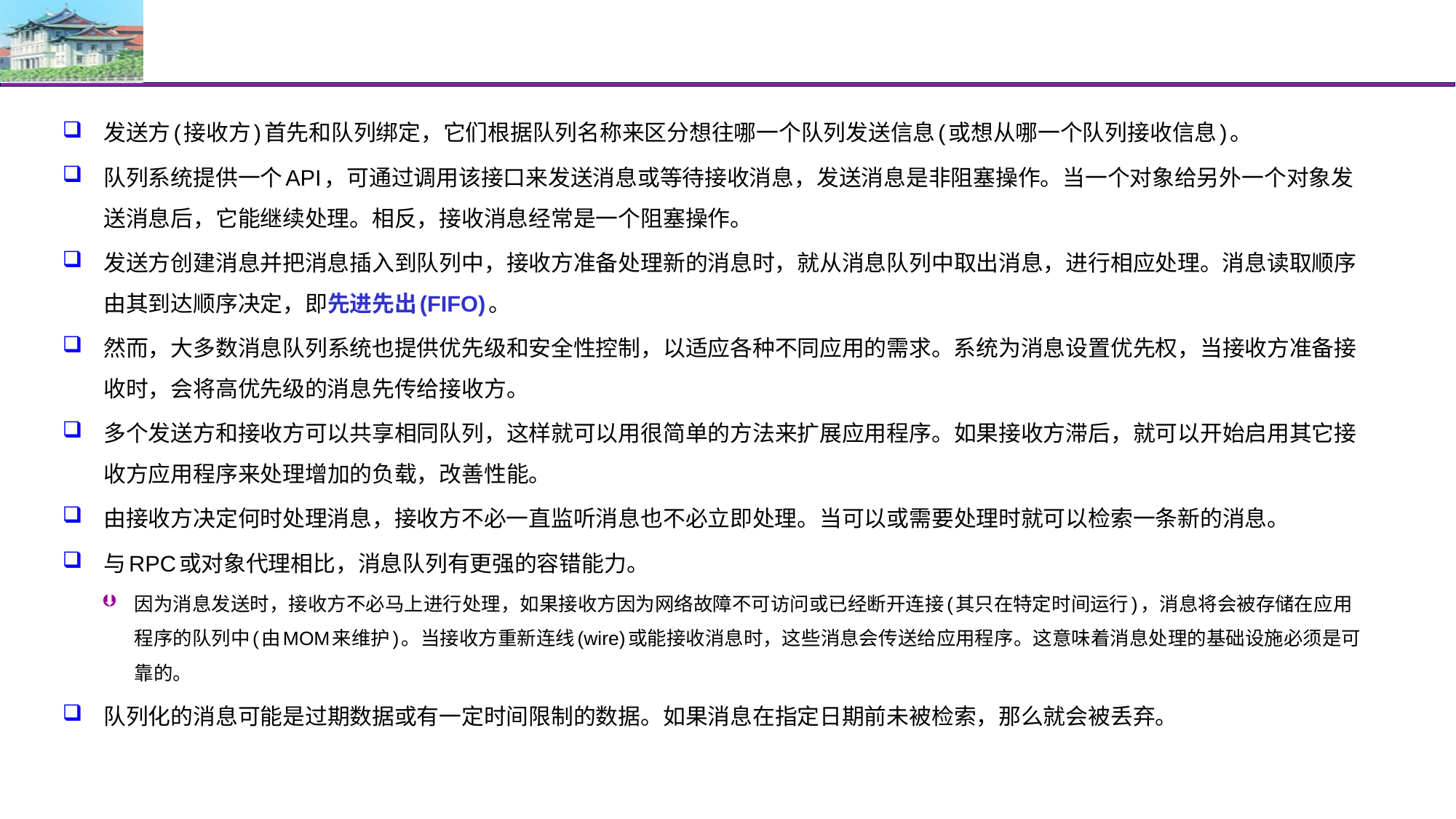

#
发送方(接收方)首先和队列绑定，它们根据队列名称来区分想往哪一个队列发送信息(或想从哪一个队列接收信息)。
队列系统提供一个API，可通过调用该接口来发送消息或等待接收消息，发送消息是非阻塞操作。当一个对象给另外一个对象发送消息后，它能继续处理。相反，接收消息经常是一个阻塞操作。
发送方创建消息并把消息插入到队列中，接收方准备处理新的消息时，就从消息队列中取出消息，进行相应处理。消息读取顺序由其到达顺序决定，即先进先出(FIFO)。
然而，大多数消息队列系统也提供优先级和安全性控制，以适应各种不同应用的需求。系统为消息设置优先权，当接收方准备接收时，会将高优先级的消息先传给接收方。
多个发送方和接收方可以共享相同队列，这样就可以用很简单的方法来扩展应用程序。如果接收方滞后，就可以开始启用其它接收方应用程序来处理增加的负载，改善性能。
由接收方决定何时处理消息，接收方不必一直监听消息也不必立即处理。当可以或需要处理时就可以检索一条新的消息。
与RPC或对象代理相比，消息队列有更强的容错能力。
因为消息发送时，接收方不必马上进行处理，如果接收方因为网络故障不可访问或已经断开连接(其只在特定时间运行)，消息将会被存储在应用程序的队列中(由MOM来维护)。当接收方重新连线(wire)或能接收消息时，这些消息会传送给应用程序。这意味着消息处理的基础设施必须是可靠的。
队列化的消息可能是过期数据或有一定时间限制的数据。如果消息在指定日期前未被检索，那么就会被丢弃。